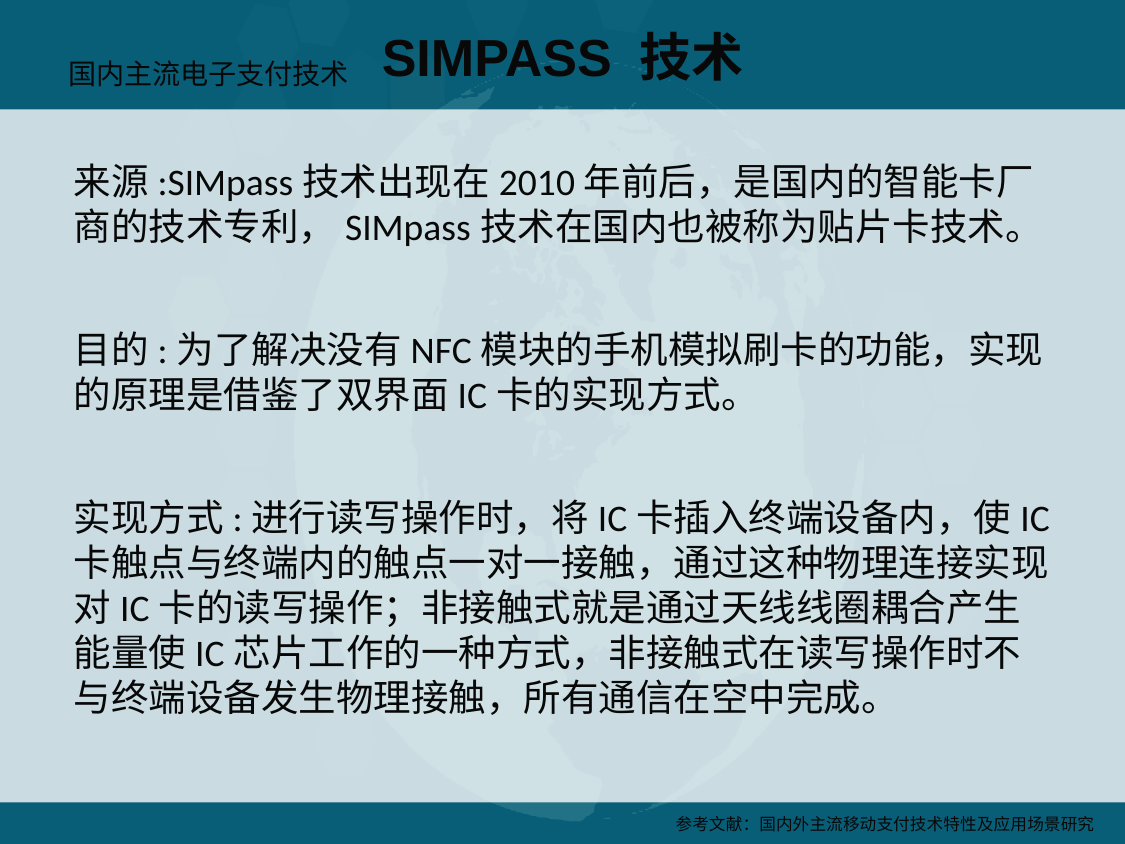

SIMPASS 技术
国内主流电子支付技术
来源:SIMpass技术出现在2010年前后，是国内的智能卡厂商的技术专利，SIMpass技术在国内也被称为贴片卡技术。
目的:为了解决没有NFC模块的手机模拟刷卡的功能，实现的原理是借鉴了双界面IC卡的实现方式。
实现方式:进行读写操作时，将IC卡插入终端设备内，使IC卡触点与终端内的触点一对一接触，通过这种物理连接实现对IC卡的读写操作；非接触式就是通过天线线圈耦合产生能量使IC芯片工作的一种方式，非接触式在读写操作时不与终端设备发生物理接触，所有通信在空中完成。
参考文献：国内外主流移动支付技术特性及应用场景研究